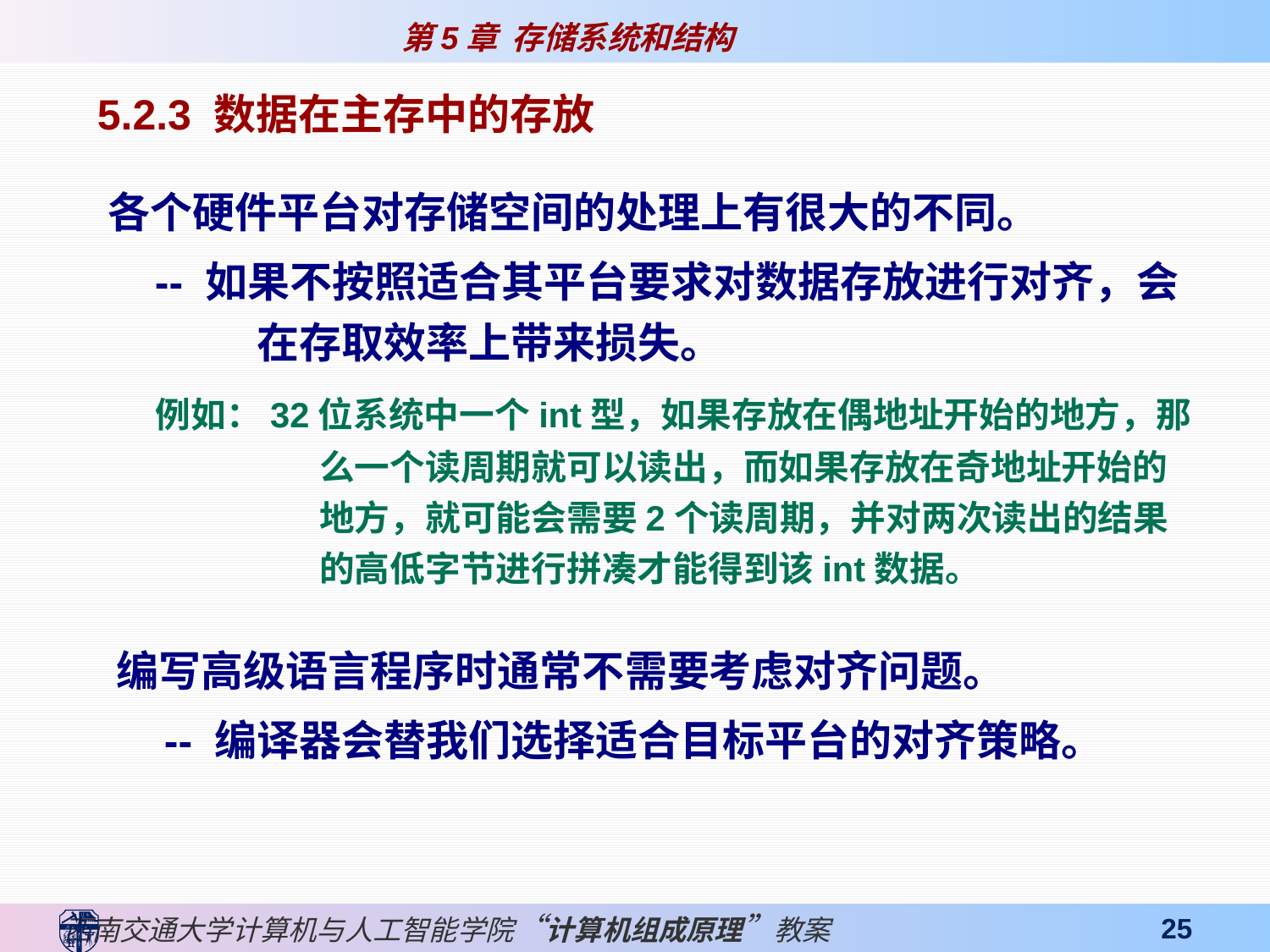

5.2.3 数据在主存中的存放
各个硬件平台对存储空间的处理上有很大的不同。
    -- 如果不按照适合其平台要求对数据存放进行对齐，会在存取效率上带来损失。
    例如：32位系统中一个int型，如果存放在偶地址开始的地方，那么一个读周期就可以读出，而如果存放在奇地址开始的地方，就可能会需要2个读周期，并对两次读出的结果的高低字节进行拼凑才能得到该int数据。

编写高级语言程序时通常不需要考虑对齐问题。
    -- 编译器会替我们选择适合目标平台的对齐策略。